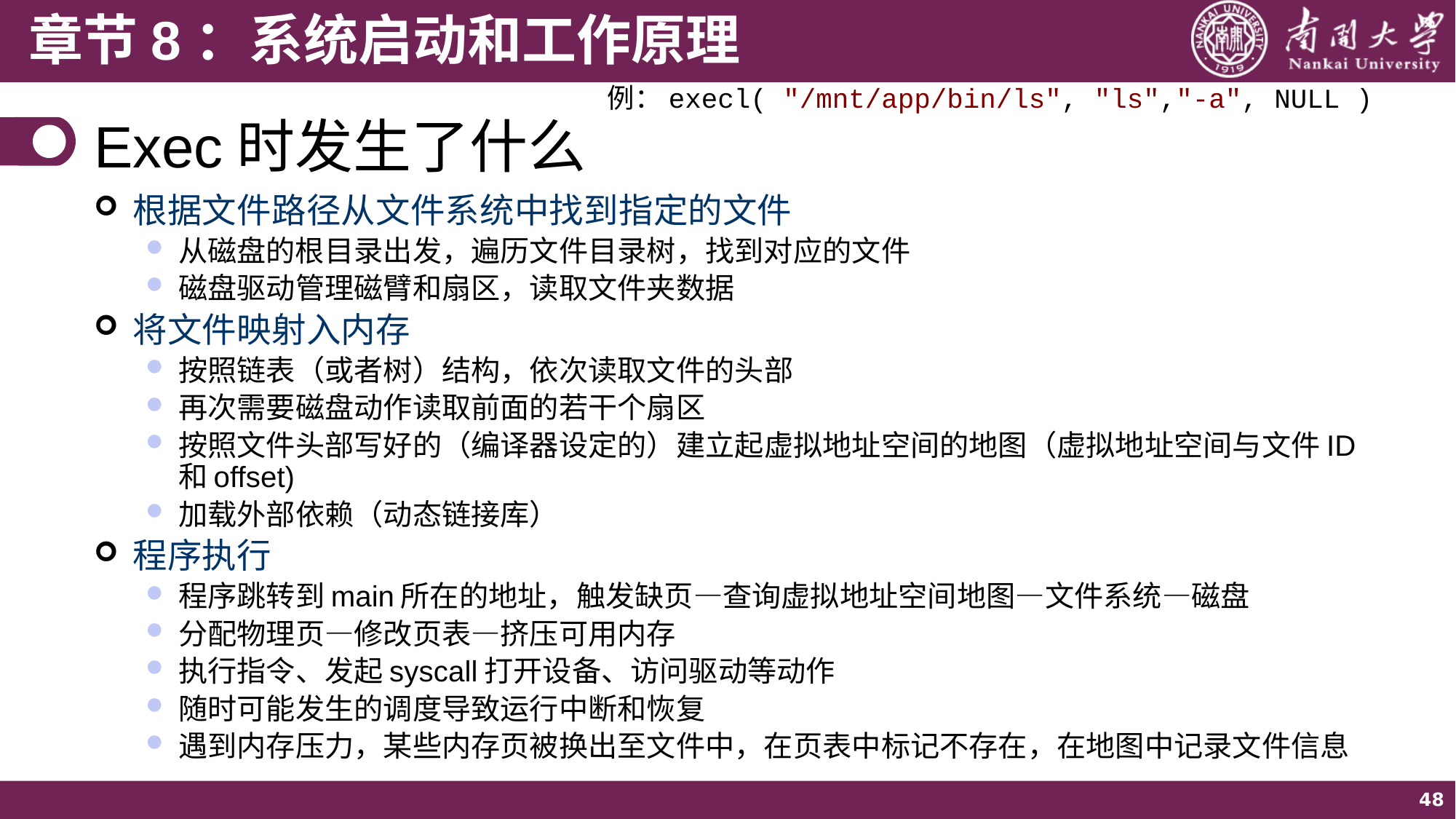

例：execl( "/mnt/app/bin/ls", "ls","-a", NULL )
# Exec时发生了什么
根据文件路径从文件系统中找到指定的文件
从磁盘的根目录出发，遍历文件目录树，找到对应的文件
磁盘驱动管理磁臂和扇区，读取文件夹数据
将文件映射入内存
按照链表（或者树）结构，依次读取文件的头部
再次需要磁盘动作读取前面的若干个扇区
按照文件头部写好的（编译器设定的）建立起虚拟地址空间的地图（虚拟地址空间与文件ID和offset)
加载外部依赖（动态链接库）
程序执行
程序跳转到main所在的地址，触发缺页—查询虚拟地址空间地图—文件系统—磁盘
分配物理页—修改页表—挤压可用内存
执行指令、发起syscall打开设备、访问驱动等动作
随时可能发生的调度导致运行中断和恢复
遇到内存压力，某些内存页被换出至文件中，在页表中标记不存在，在地图中记录文件信息
48